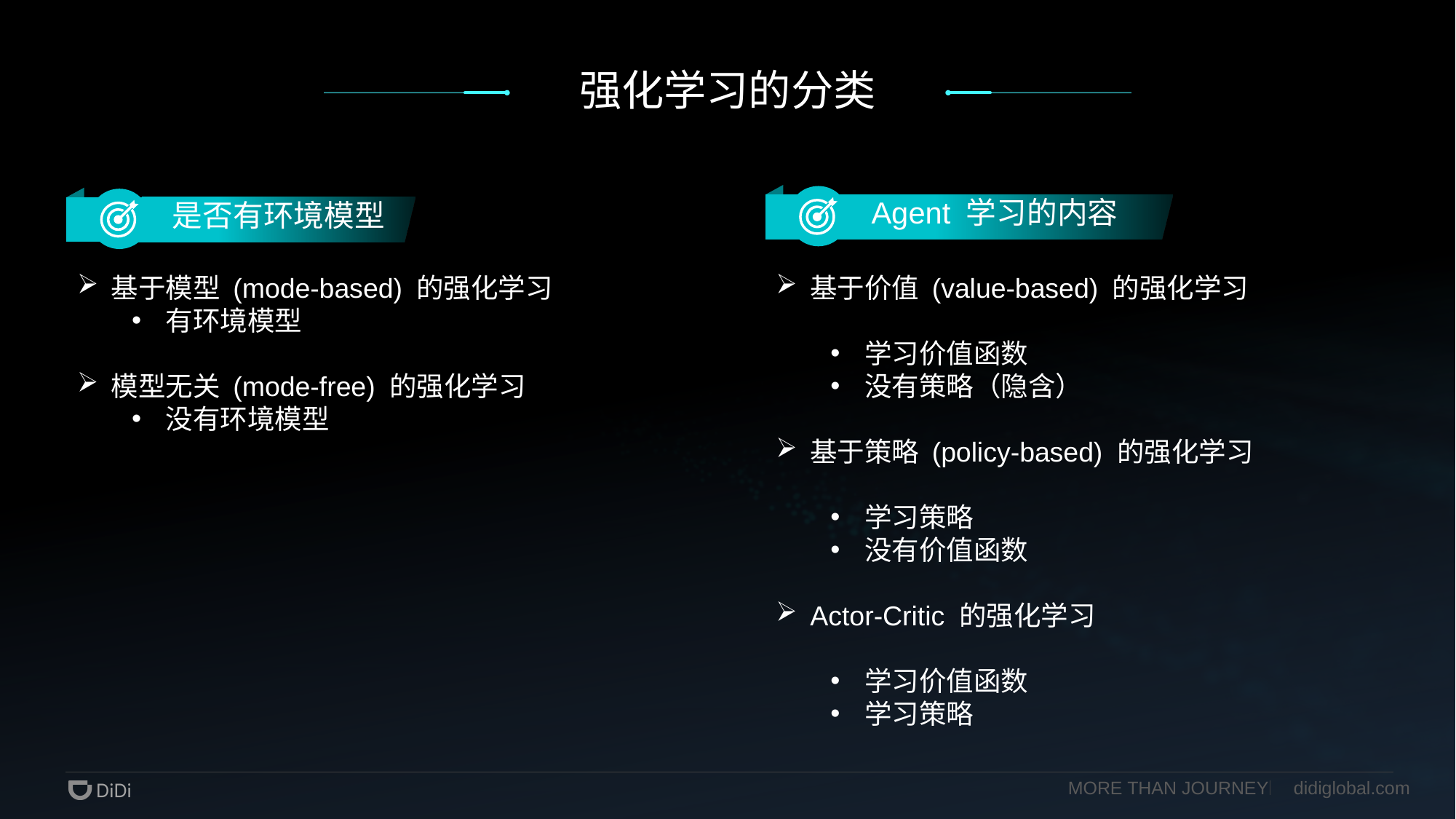

强化学习的分类

Agent 学习的内容

是否有环境模型

基于模型 (mode-based) 的强化学习
有环境模型

模型无关 (mode-free) 的强化学习
没有环境模型
基于价值 (value-based) 的强化学习

学习价值函数
没有策略（隐含）

基于策略 (policy-based) 的强化学习

学习策略
没有价值函数

Actor-Critic 的强化学习

学习价值函数
学习策略